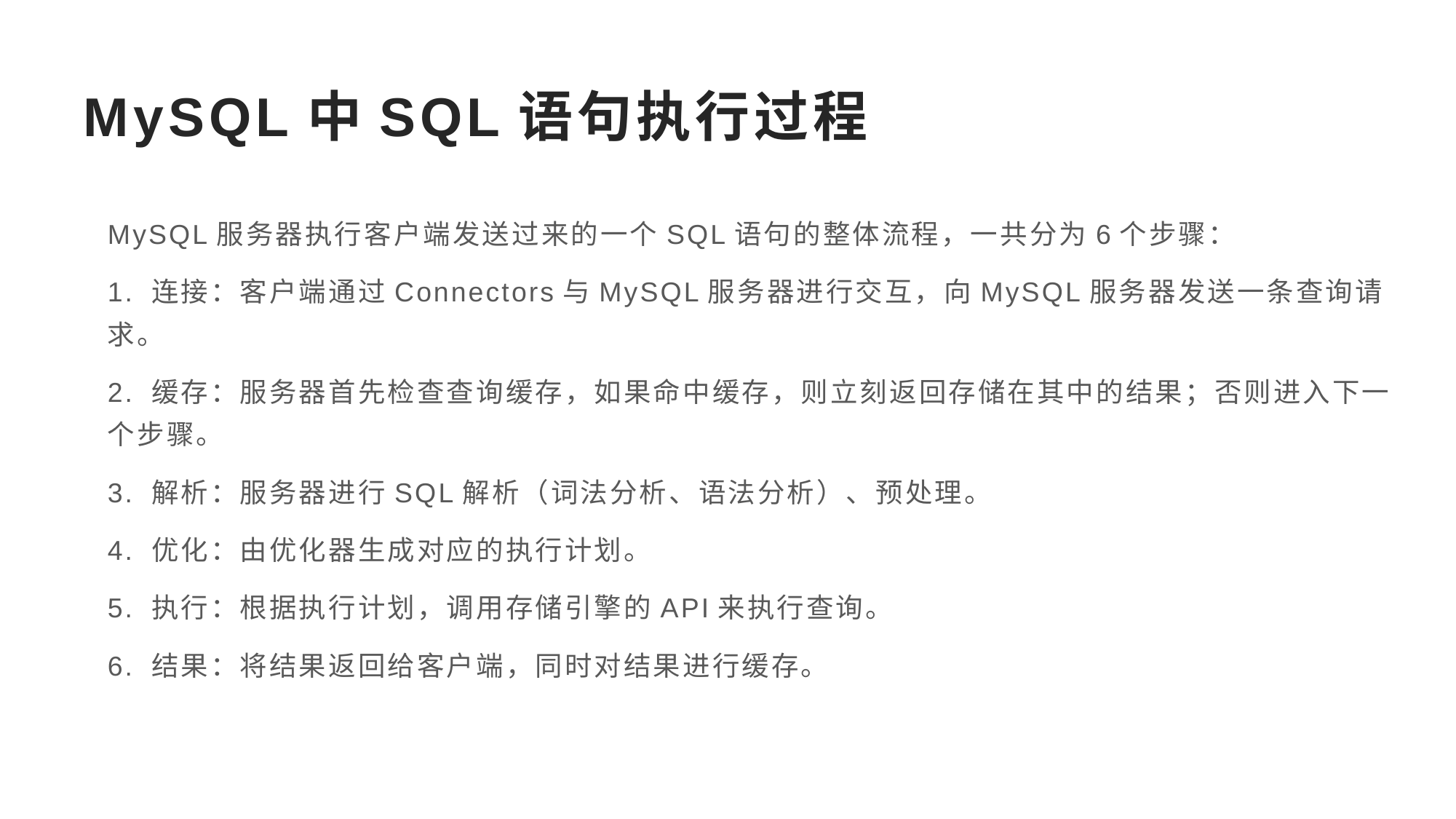

# MySQL中SQL语句执行过程
MySQL服务器执行客户端发送过来的一个SQL语句的整体流程，一共分为6个步骤：
1. 连接：客户端通过Connectors与MySQL服务器进行交互，向MySQL服务器发送一条查询请求。
2. 缓存：服务器首先检查查询缓存，如果命中缓存，则立刻返回存储在其中的结果；否则进入下一个步骤。
3. 解析：服务器进行SQL解析（词法分析、语法分析）、预处理。
4. 优化：由优化器生成对应的执行计划。
5. 执行：根据执行计划，调用存储引擎的API来执行查询。
6. 结果：将结果返回给客户端，同时对结果进行缓存。